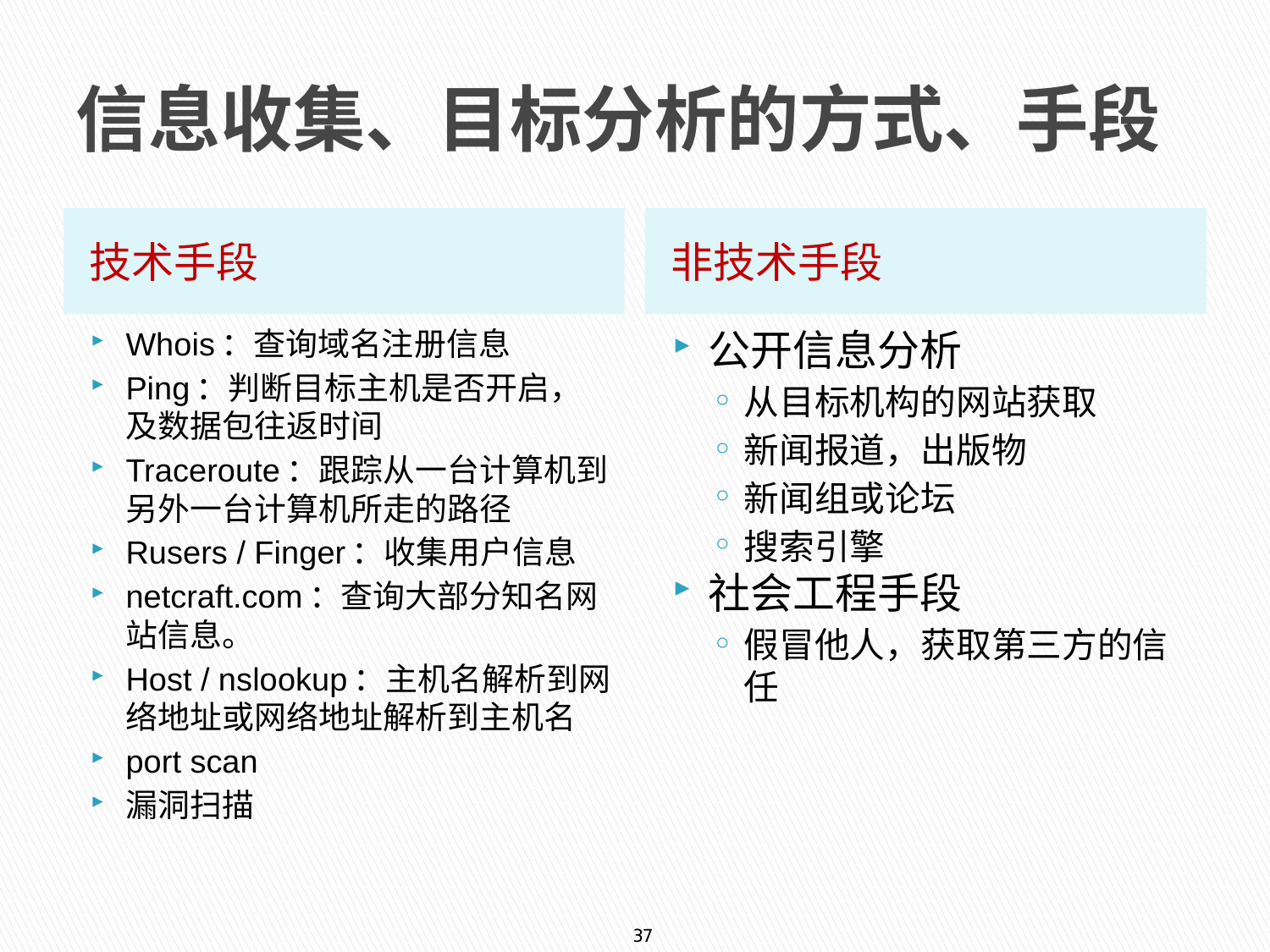

# 信息收集、目标分析的方式、手段
技术手段
非技术手段
Whois：查询域名注册信息
Ping：判断目标主机是否开启，及数据包往返时间
Traceroute：跟踪从一台计算机到另外一台计算机所走的路径
Rusers / Finger：收集用户信息
netcraft.com：查询大部分知名网站信息。
Host / nslookup：主机名解析到网络地址或网络地址解析到主机名
port scan
漏洞扫描
公开信息分析
从目标机构的网站获取
新闻报道，出版物
新闻组或论坛
搜索引擎
社会工程手段
假冒他人，获取第三方的信任

37